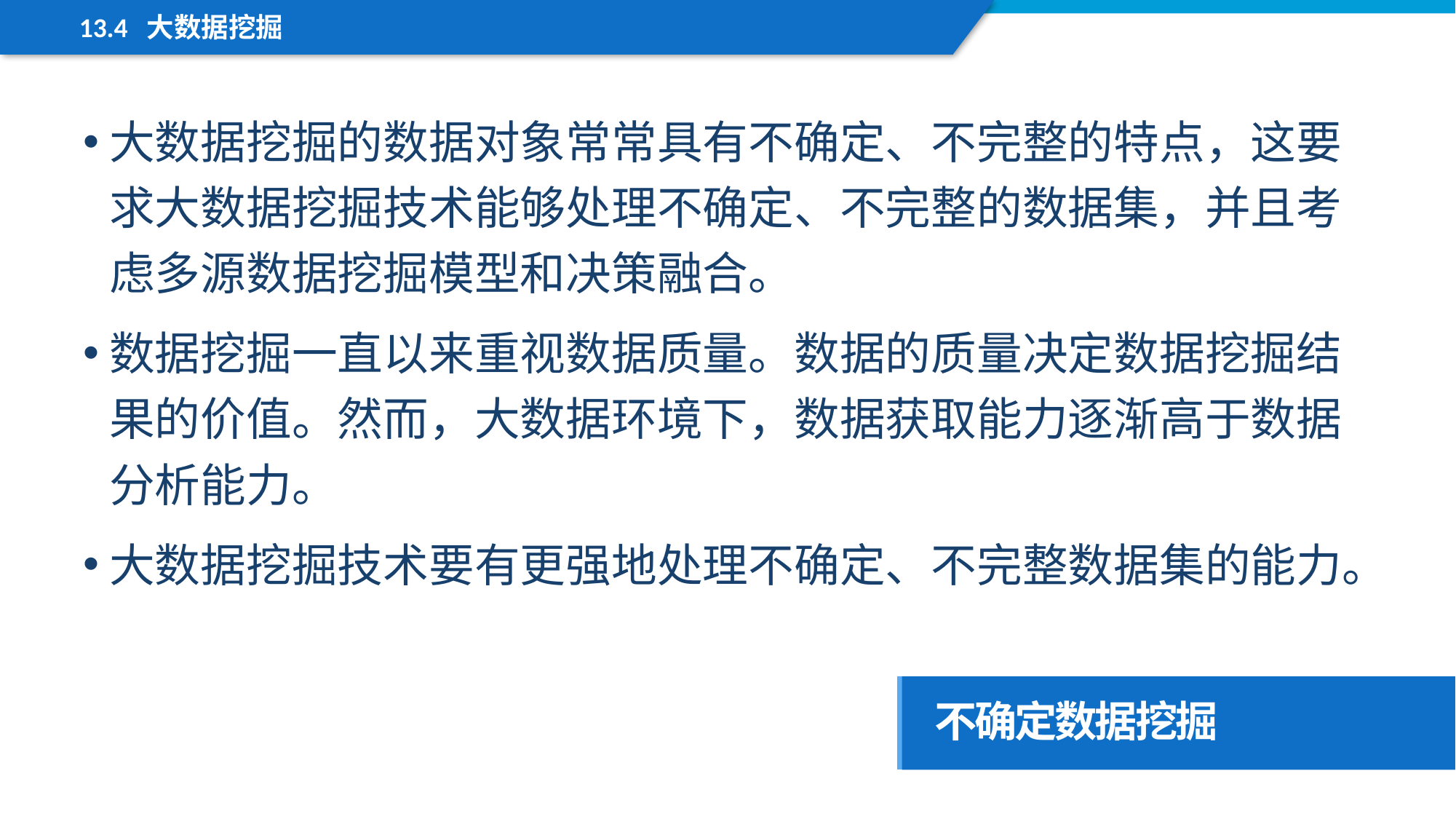

13.4  大数据挖掘
大数据挖掘的数据对象常常具有不确定、不完整的特点，这要求大数据挖掘技术能够处理不确定、不完整的数据集，并且考虑多源数据挖掘模型和决策融合。
数据挖掘一直以来重视数据质量。数据的质量决定数据挖掘结果的价值。然而，大数据环境下，数据获取能力逐渐高于数据分析能力。
大数据挖掘技术要有更强地处理不确定、不完整数据集的能力。
不确定数据挖掘